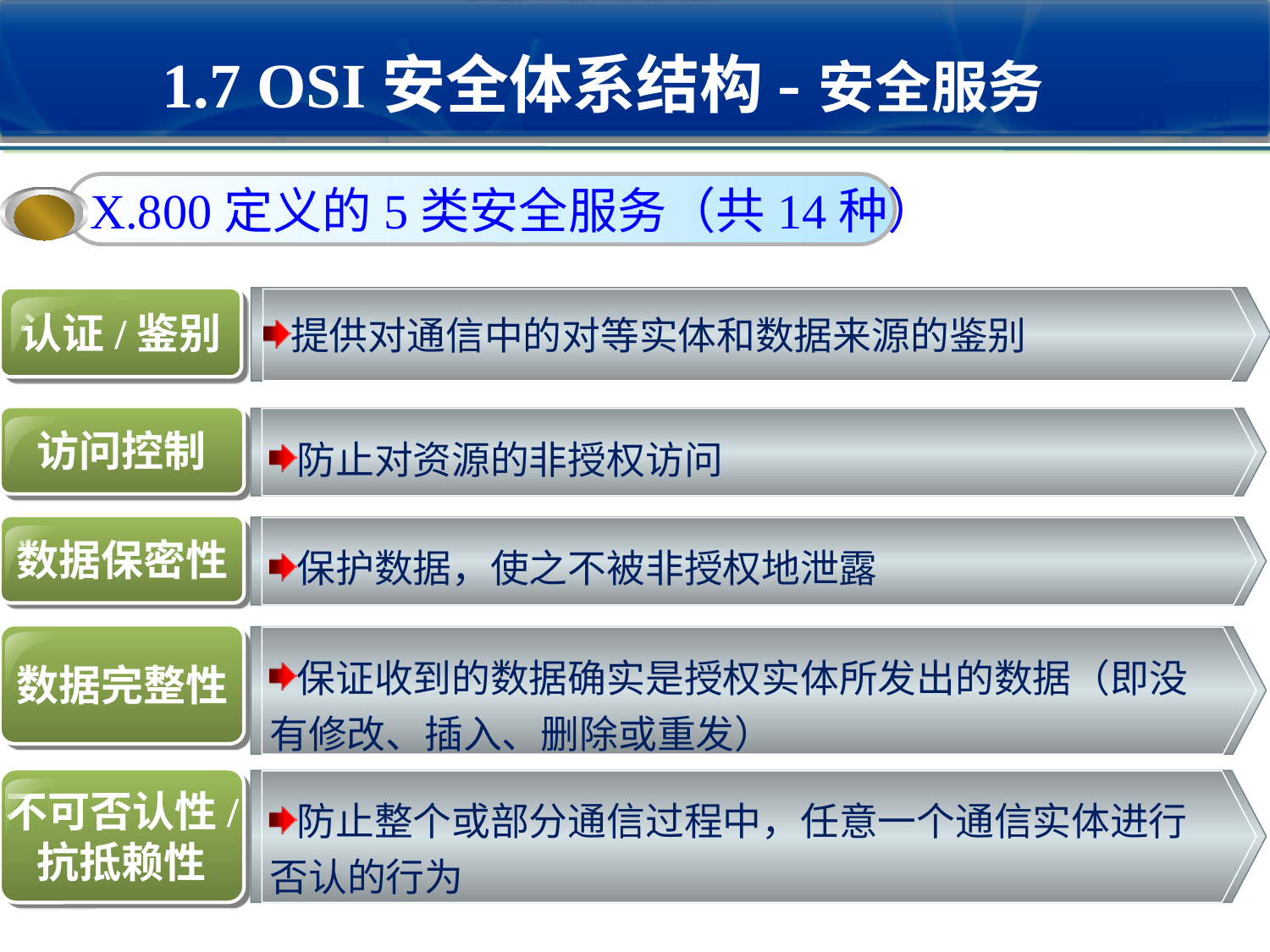

1.7 OSI安全体系结构-安全服务
X.800定义的5类安全服务（共14种）

认证/鉴别

提供对通信中的对等实体和数据来源的鉴别
访问控制

防止对资源的非授权访问
数据保密性

保护数据，使之不被非授权地泄露
数据完整性

保证收到的数据确实是授权实体所发出的数据（即没有修改、插入、删除或重发）
不可否认性/
抗抵赖性

防止整个或部分通信过程中，任意一个通信实体进行否认的行为